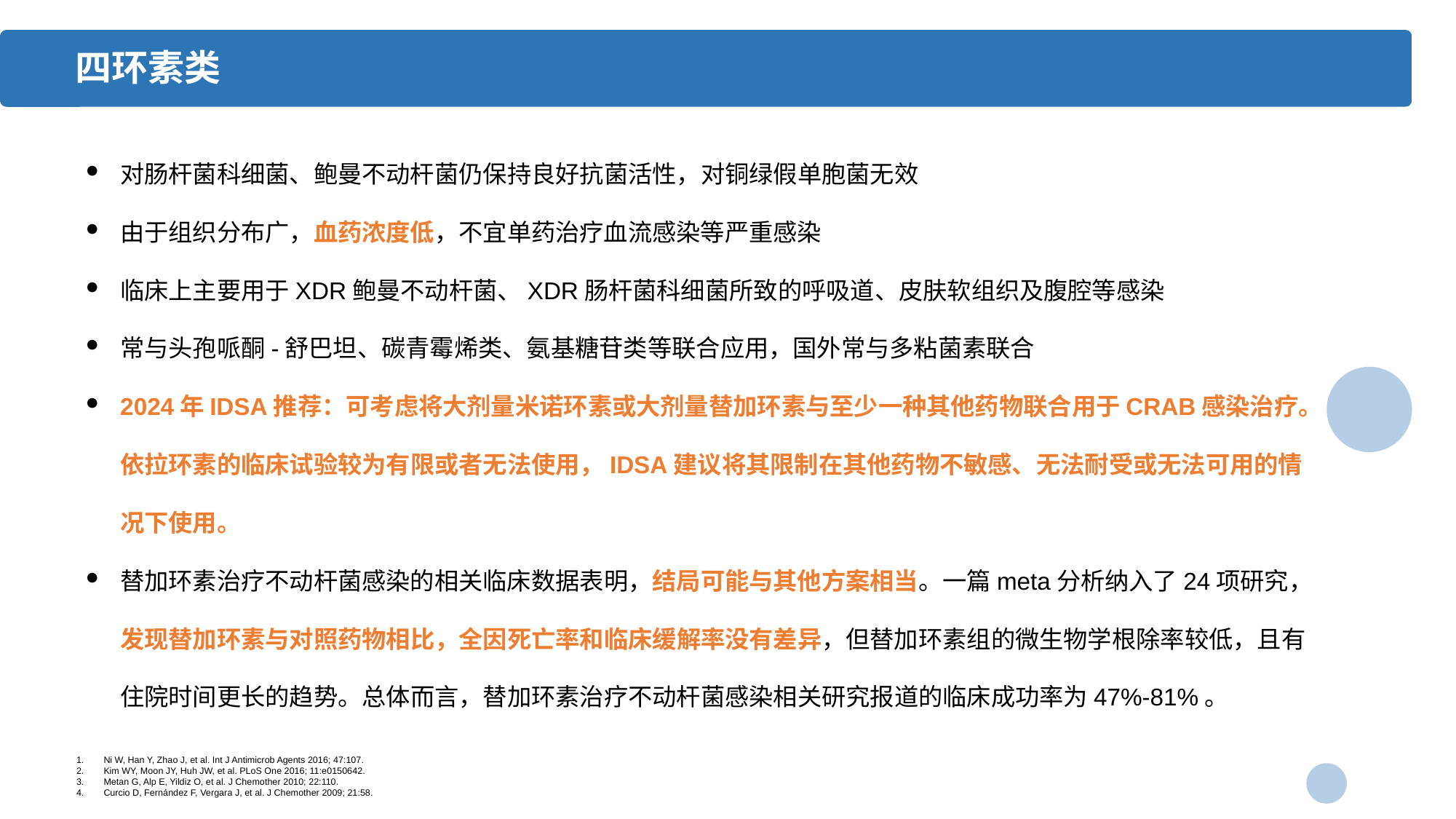

四环素类
对肠杆菌科细菌、鲍曼不动杆菌仍保持良好抗菌活性，对铜绿假单胞菌无效
由于组织分布广，血药浓度低，不宜单药治疗血流感染等严重感染
临床上主要用于XDR鲍曼不动杆菌、XDR肠杆菌科细菌所致的呼吸道、皮肤软组织及腹腔等感染
常与头孢哌酮-舒巴坦、碳青霉烯类、氨基糖苷类等联合应用，国外常与多粘菌素联合
2024年IDSA推荐：可考虑将大剂量米诺环素或大剂量替加环素与至少一种其他药物联合用于CRAB感染治疗。依拉环素的临床试验较为有限或者无法使用，IDSA建议将其限制在其他药物不敏感、无法耐受或无法可用的情况下使用。
替加环素治疗不动杆菌感染的相关临床数据表明，结局可能与其他方案相当。⼀篇meta分析纳⼊了24项研究，发现替加环素与对照药物相比，全因死亡率和临床缓解率没有差异，但替加环素组的微生物学根除率较低，且有住院时间更长的趋势。总体而言，替加环素治疗不动杆菌感染相关研究报道的临床成功率为47%-81%。
Ni W, Han Y, Zhao J, et al. Int J Antimicrob Agents 2016; 47:107.
Kim WY, Moon JY, Huh JW, et al. PLoS One 2016; 11:e0150642.
Metan G, Alp E, Yildiz O, et al. J Chemother 2010; 22:110.
Curcio D, Fernández F, Vergara J, et al. J Chemother 2009; 21:58.